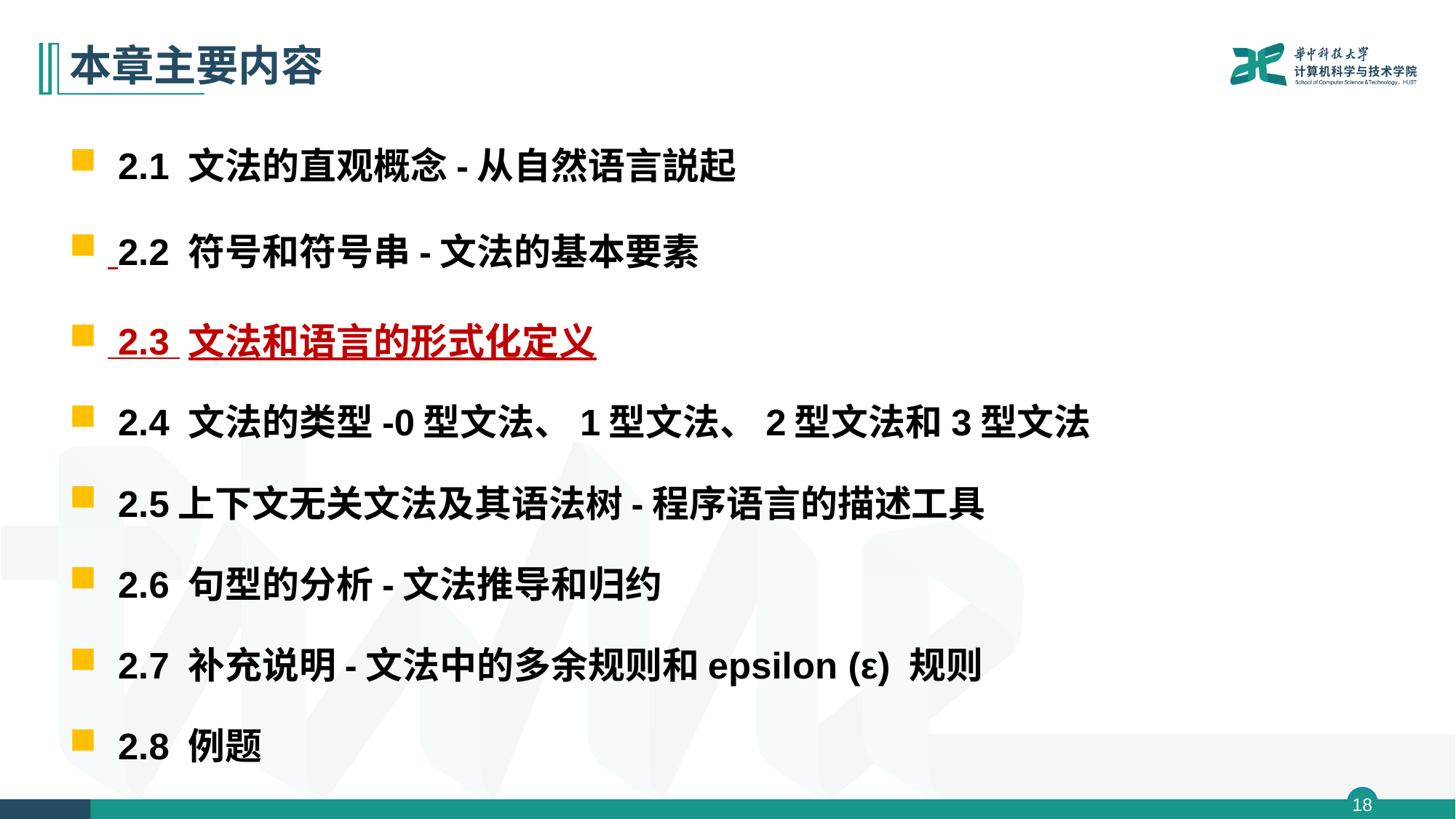

# 本章主要内容
 2.1 文法的直观概念-从自然语言説起
 2.2 符号和符号串-文法的基本要素
 2.3 文法和语言的形式化定义
 2.4 文法的类型-0型文法、1型文法、2型文法和3型文法
 2.5上下文无关文法及其语法树-程序语言的描述工具
 2.6 句型的分析-文法推导和归约
 2.7 补充说明-文法中的多余规则和epsilon (ε) 规则
 2.8 例题